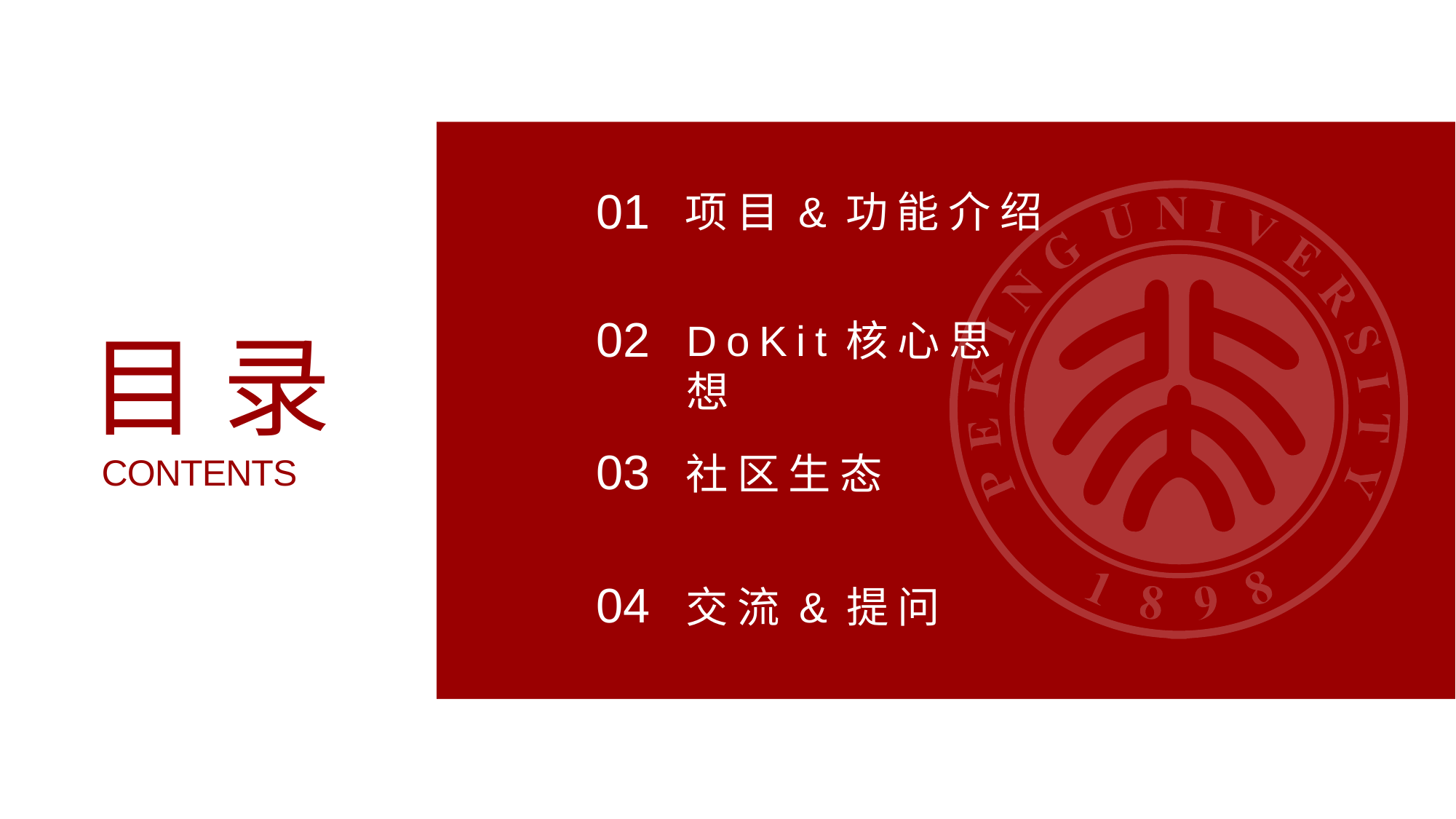

01
项目&功能介绍

02
DoKit核心思想
目录
CONTENTS
03
社区生态
04
交流&提问